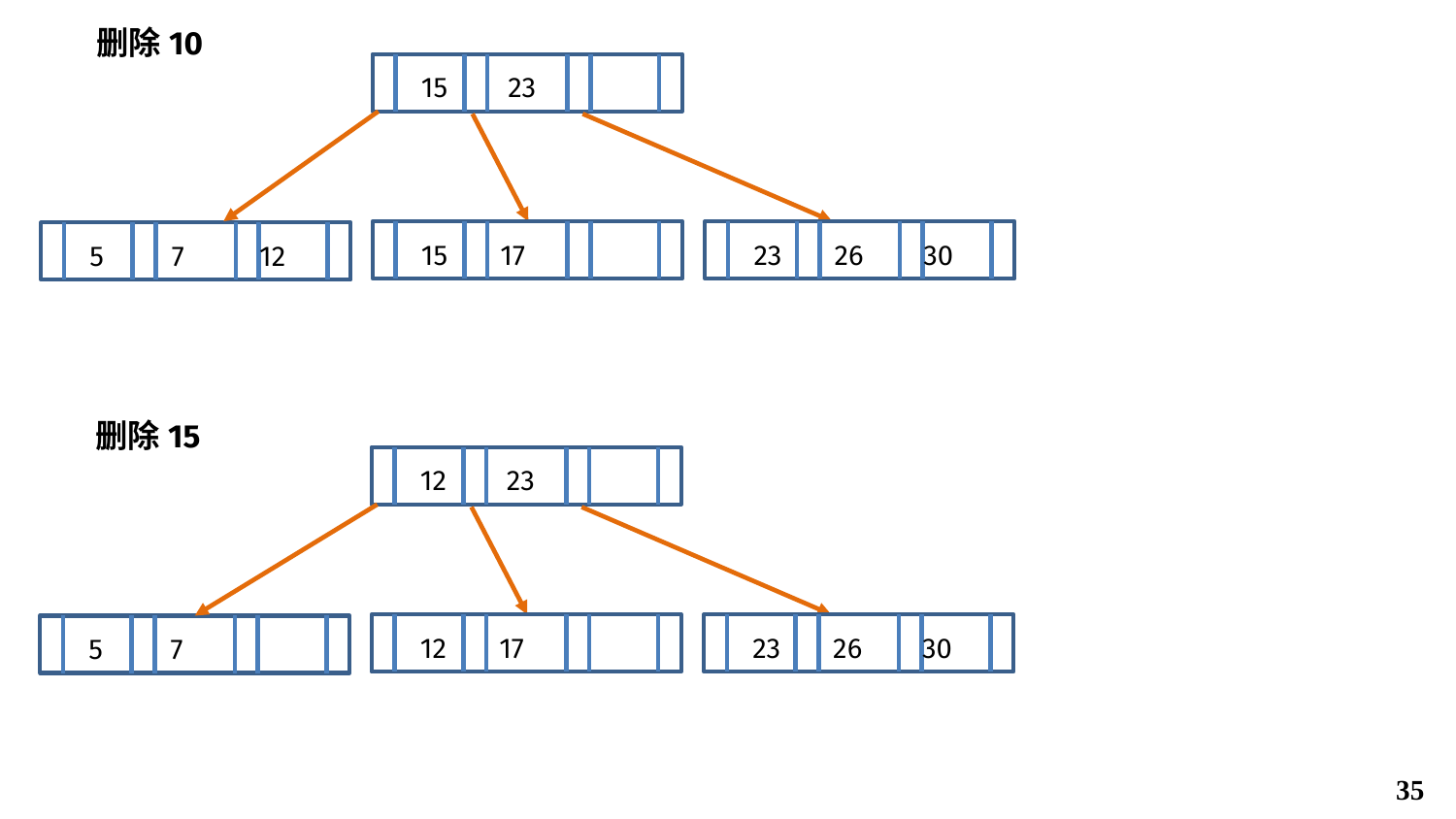

删除10

15        23

15       17

23       26        30

5         7          12
删除15

12        23

12       17

23       26        30

5         7